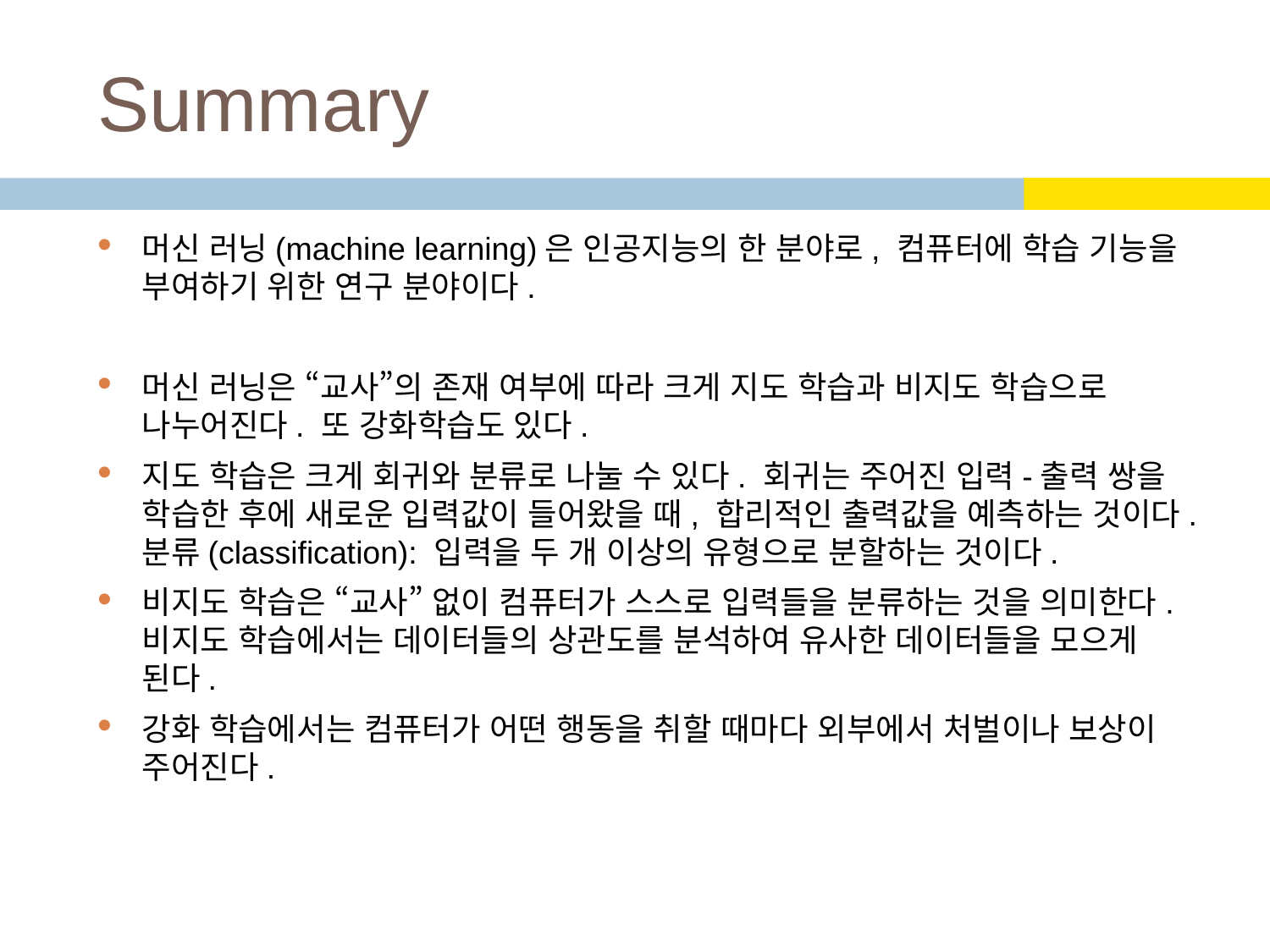

# Summary
머신 러닝(machine learning)은 인공지능의 한 분야로, 컴퓨터에 학습 기능을 부여하기 위한 연구 분야이다.

머신 러닝은 “교사”의 존재 여부에 따라 크게 지도 학습과 비지도 학습으로 나누어진다. 또 강화학습도 있다.
지도 학습은 크게 회귀와 분류로 나눌 수 있다. 회귀는 주어진 입력-출력 쌍을 학습한 후에 새로운 입력값이 들어왔을 때, 합리적인 출력값을 예측하는 것이다. 분류(classification): 입력을 두 개 이상의 유형으로 분할하는 것이다.
비지도 학습은 “교사” 없이 컴퓨터가 스스로 입력들을 분류하는 것을 의미한다. 비지도 학습에서는 데이터들의 상관도를 분석하여 유사한 데이터들을 모으게 된다.
강화 학습에서는 컴퓨터가 어떤 행동을 취할 때마다 외부에서 처벌이나 보상이 주어진다.